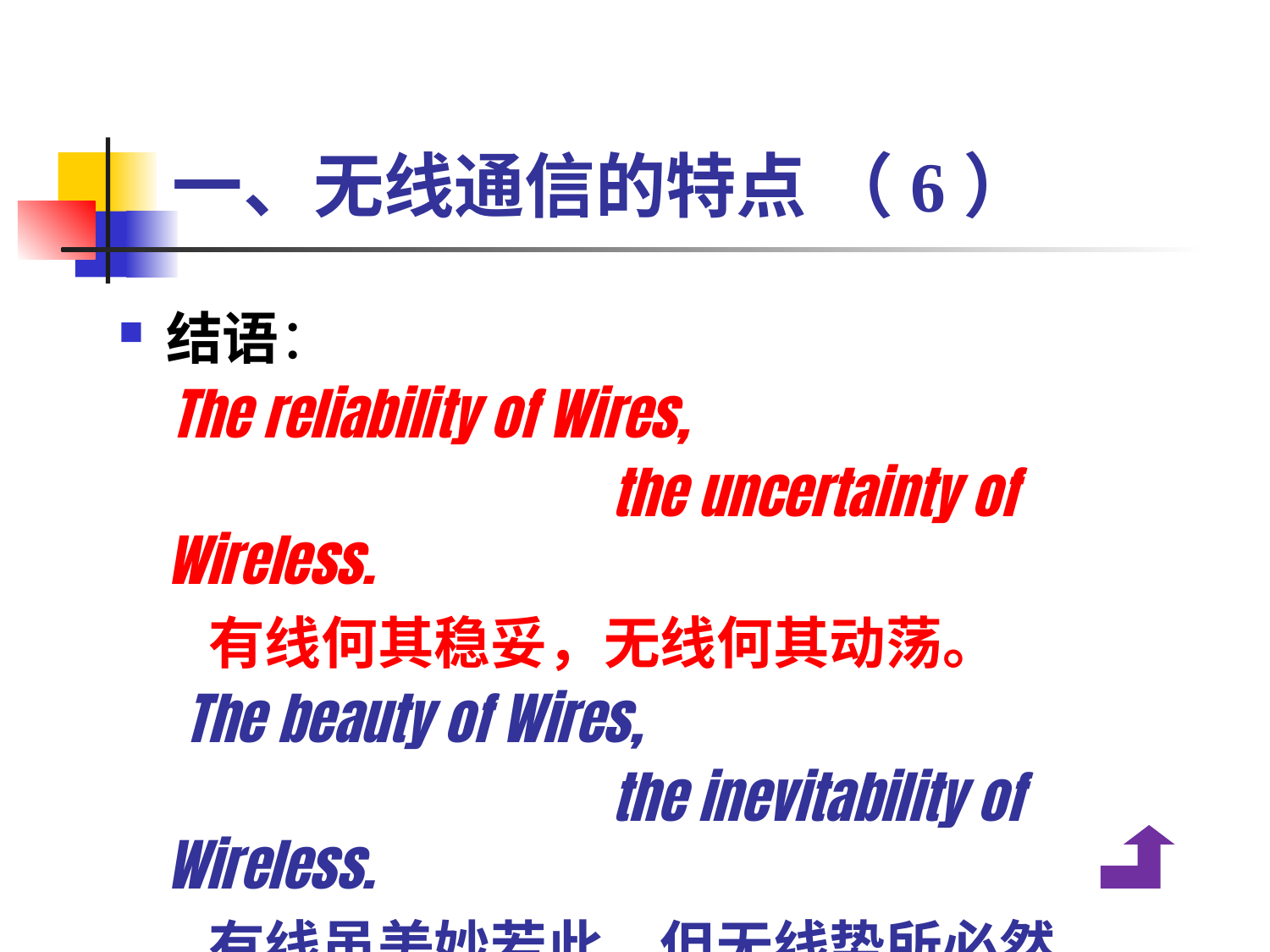

# 一、无线通信的特点 （6）
结语：
   The reliability of Wires,
                                     the uncertainty of Wireless.
      有线何其稳妥，无线何其动荡。
     The beauty of Wires,
                                     the inevitability of Wireless.
      有线虽美妙若此，但无线势所必然。